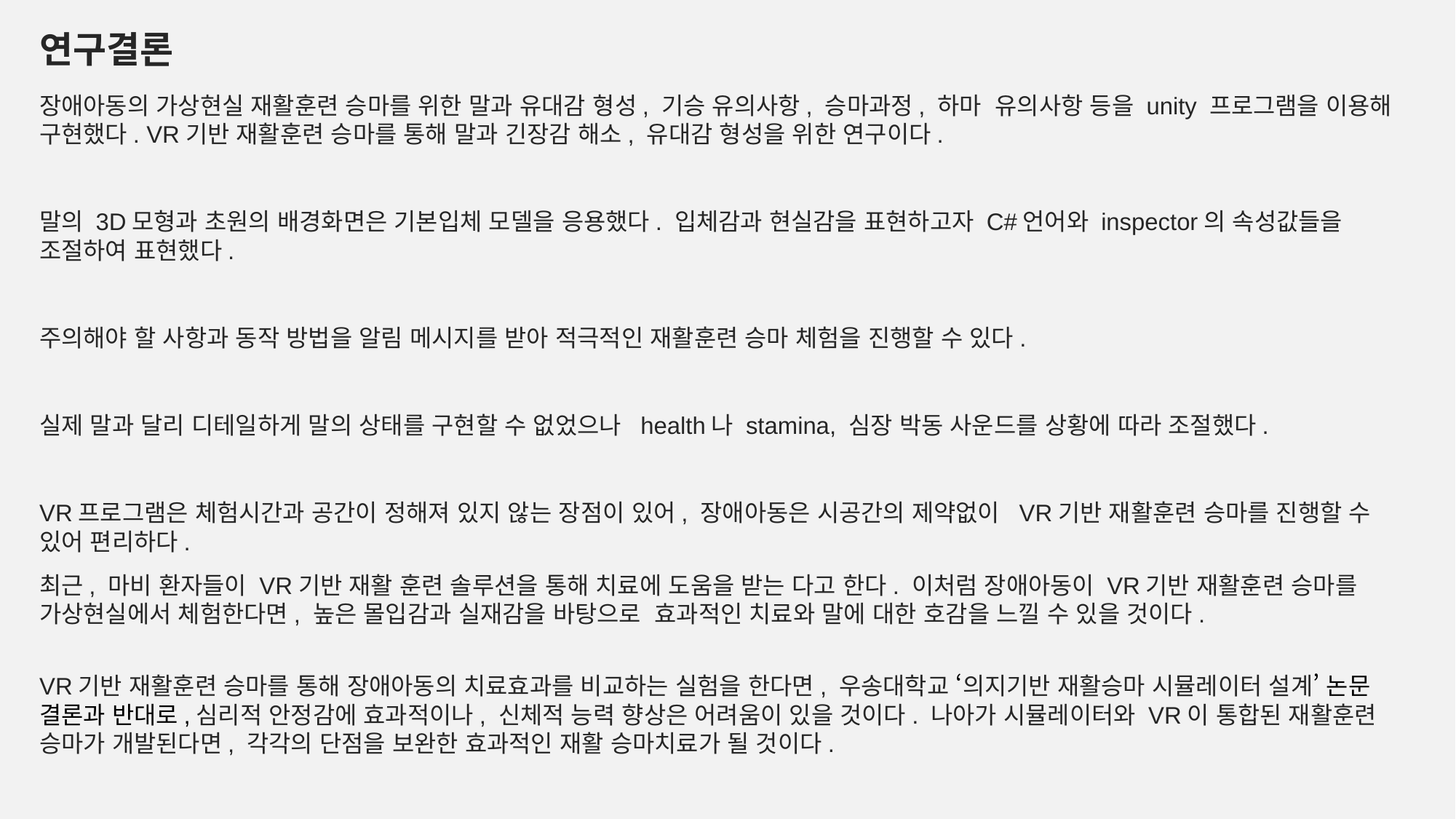

연구결론

장애아동의 가상현실 재활훈련 승마를 위한 말과 유대감 형성, 기승 유의사항, 승마과정, 하마  유의사항 등을 unity 프로그램을 이용해 구현했다. VR기반 재활훈련 승마를 통해 말과 긴장감 해소, 유대감 형성을 위한 연구이다.

말의 3D모형과 초원의 배경화면은 기본입체 모델을 응용했다. 입체감과 현실감을 표현하고자 C#언어와 inspector의 속성값들을 조절하여 표현했다.

주의해야 할 사항과 동작 방법을 알림 메시지를 받아 적극적인 재활훈련 승마 체험을 진행할 수 있다.

실제 말과 달리 디테일하게 말의 상태를 구현할 수 없었으나  health나 stamina, 심장 박동 사운드를 상황에 따라 조절했다.

VR프로그램은 체험시간과 공간이 정해져 있지 않는 장점이 있어, 장애아동은 시공간의 제약없이  VR기반 재활훈련 승마를 진행할 수 있어 편리하다.
최근, 마비 환자들이 VR기반 재활 훈련 솔루션을 통해 치료에 도움을 받는 다고 한다. 이처럼 장애아동이 VR기반 재활훈련 승마를 가상현실에서 체험한다면, 높은 몰입감과 실재감을 바탕으로  효과적인 치료와 말에 대한 호감을 느낄 수 있을 것이다.
VR기반 재활훈련 승마를 통해 장애아동의 치료효과를 비교하는 실험을 한다면, 우송대학교 ‘의지기반 재활승마 시뮬레이터 설계’ 논문 결론과 반대로,심리적 안정감에 효과적이나, 신체적 능력 향상은 어려움이 있을 것이다. 나아가 시뮬레이터와 VR이 통합된 재활훈련 승마가 개발된다면, 각각의 단점을 보완한 효과적인 재활 승마치료가 될 것이다.